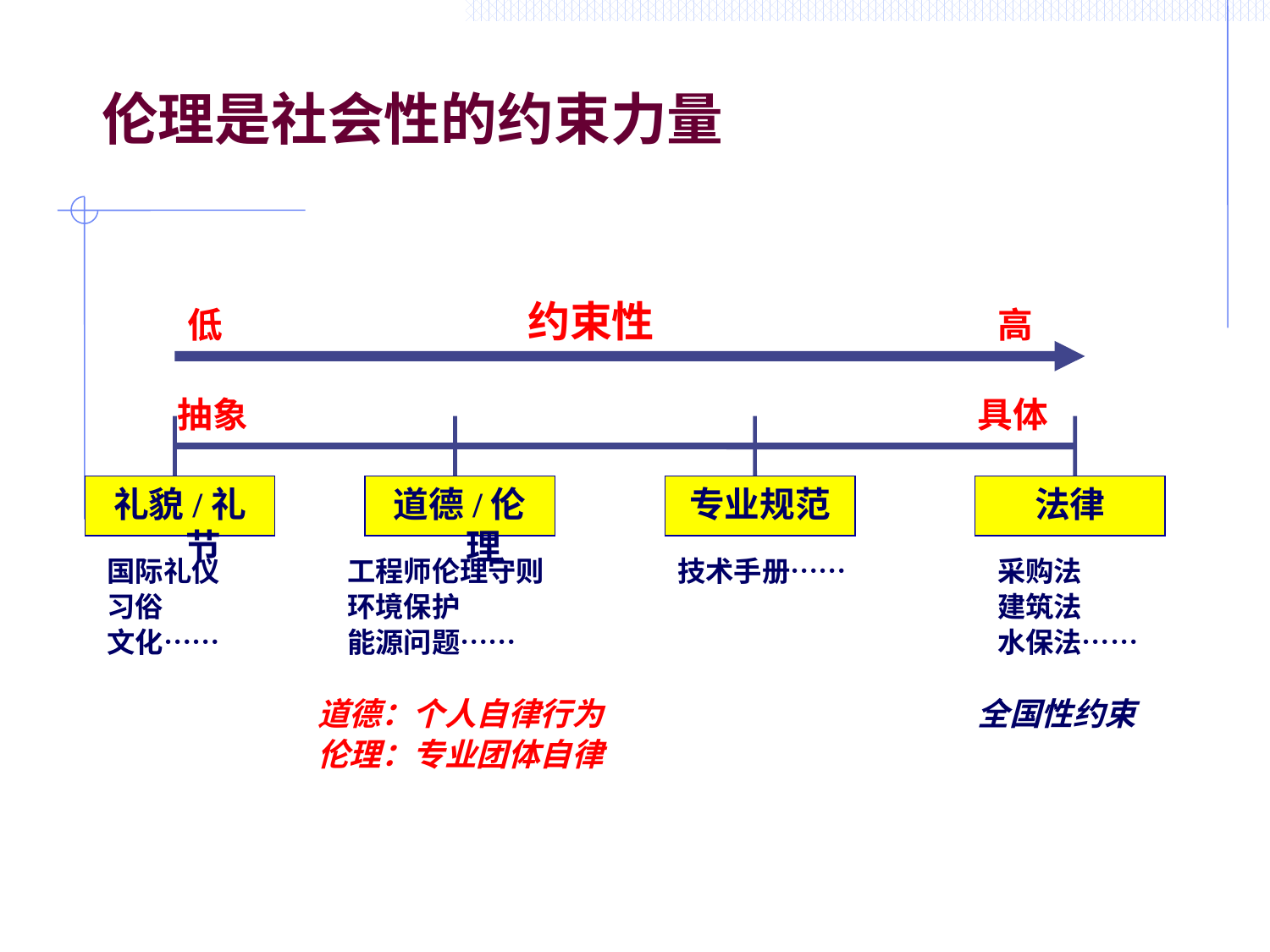

伦理是社会性的约束力量
约束性
低
高

抽象
具体

礼貌/礼节
道德/伦理
专业规范
法律
国际礼仪
习俗
文化……
工程师伦理守则
环境保护
能源问题……
技术手册……
采购法
建筑法
水保法……
道德：个人自律行为
伦理：专业团体自律
全国性约束